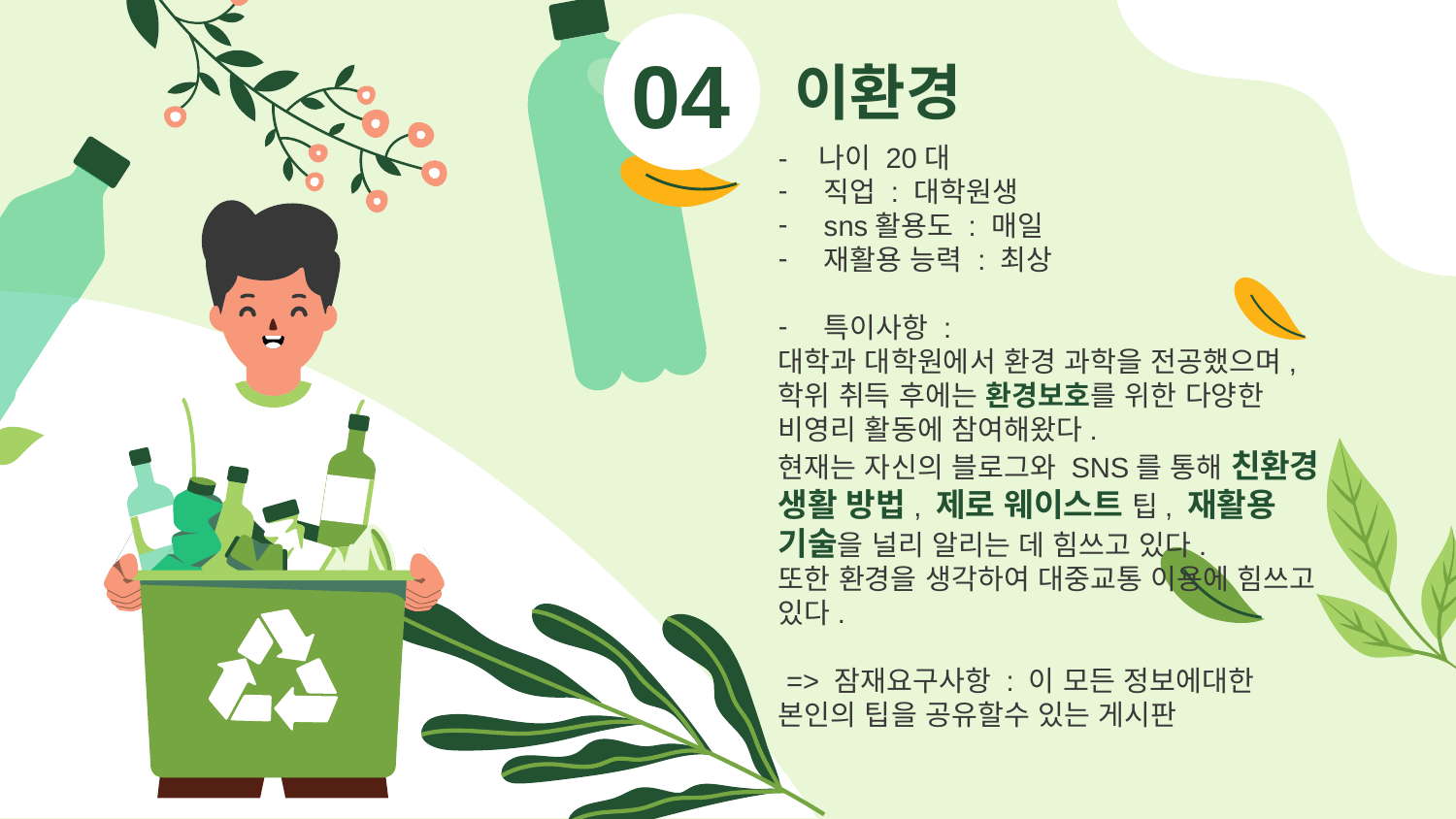

# 이환경
04

-   나이 20대
직업 : 대학원생
sns활용도 : 매일
재활용 능력 : 최상

특이사항 :
대학과 대학원에서 환경 과학을 전공했으며, 학위 취득 후에는 환경보호를 위한 다양한 비영리 활동에 참여해왔다.
현재는 자신의 블로그와 SNS를 통해 친환경 생활 방법, 제로 웨이스트 팁, 재활용 기술을 널리 알리는 데 힘쓰고 있다.
또한 환경을 생각하여 대중교통 이용에 힘쓰고 있다.

 => 잠재요구사항 : 이 모든 정보에대한 본인의 팁을 공유할수 있는 게시판